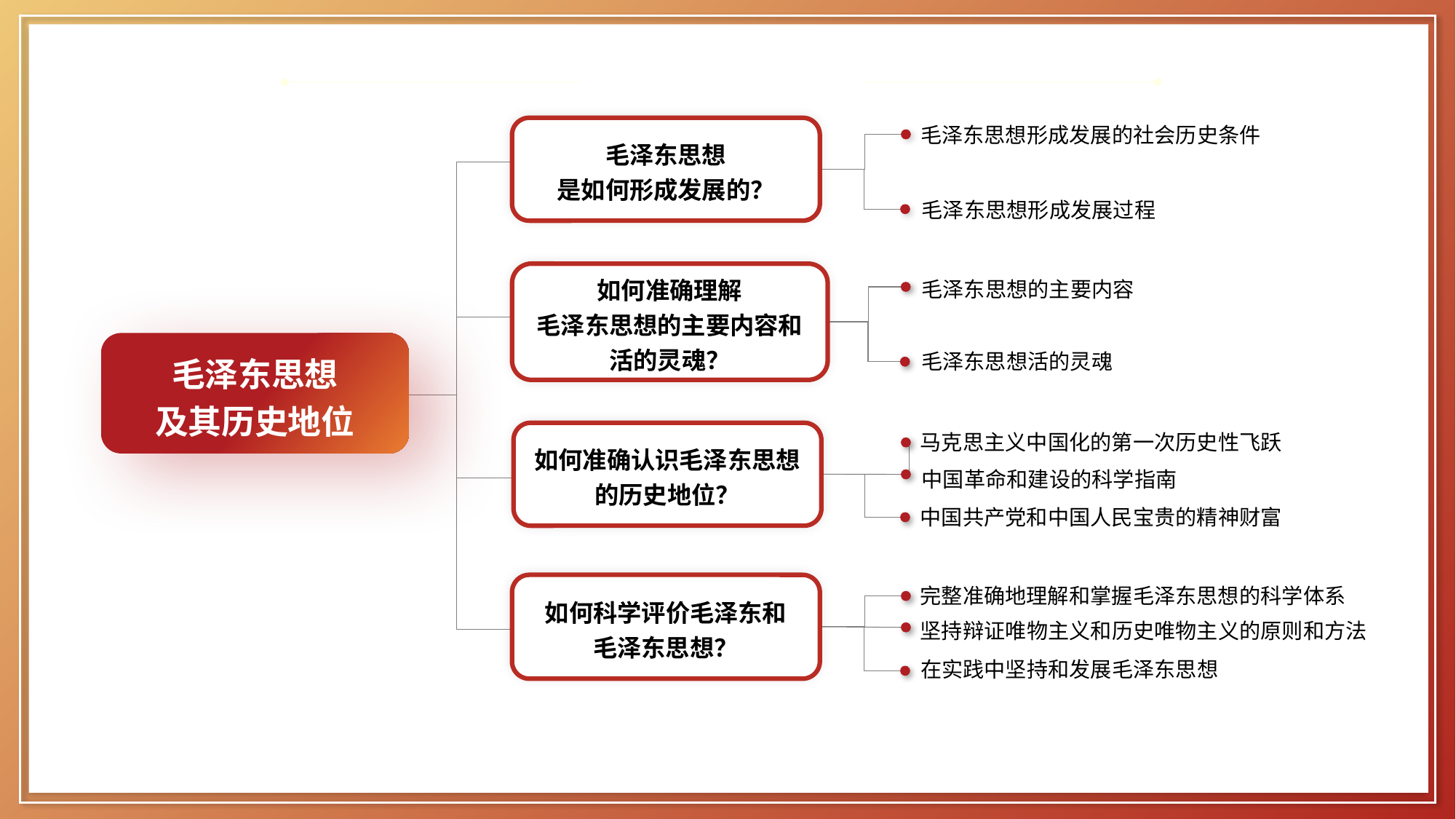

毛泽东思想形成发展的社会历史条件

毛泽东思想形成发展过程

毛泽东思想
是如何形成发展的？
如何准确理解
毛泽东思想的主要内容和活的灵魂？
毛泽东思想的主要内容

毛泽东思想活的灵魂

毛泽东思想
及其历史地位
如何准确认识毛泽东思想的历史地位？
马克思主义中国化的第一次历史性飞跃

中国革命和建设的科学指南

中国共产党和中国人民宝贵的精神财富

如何科学评价毛泽东和
毛泽东思想？
完整准确地理解和掌握毛泽东思想的科学体系

坚持辩证唯物主义和历史唯物主义的原则和方法

在实践中坚持和发展毛泽东思想